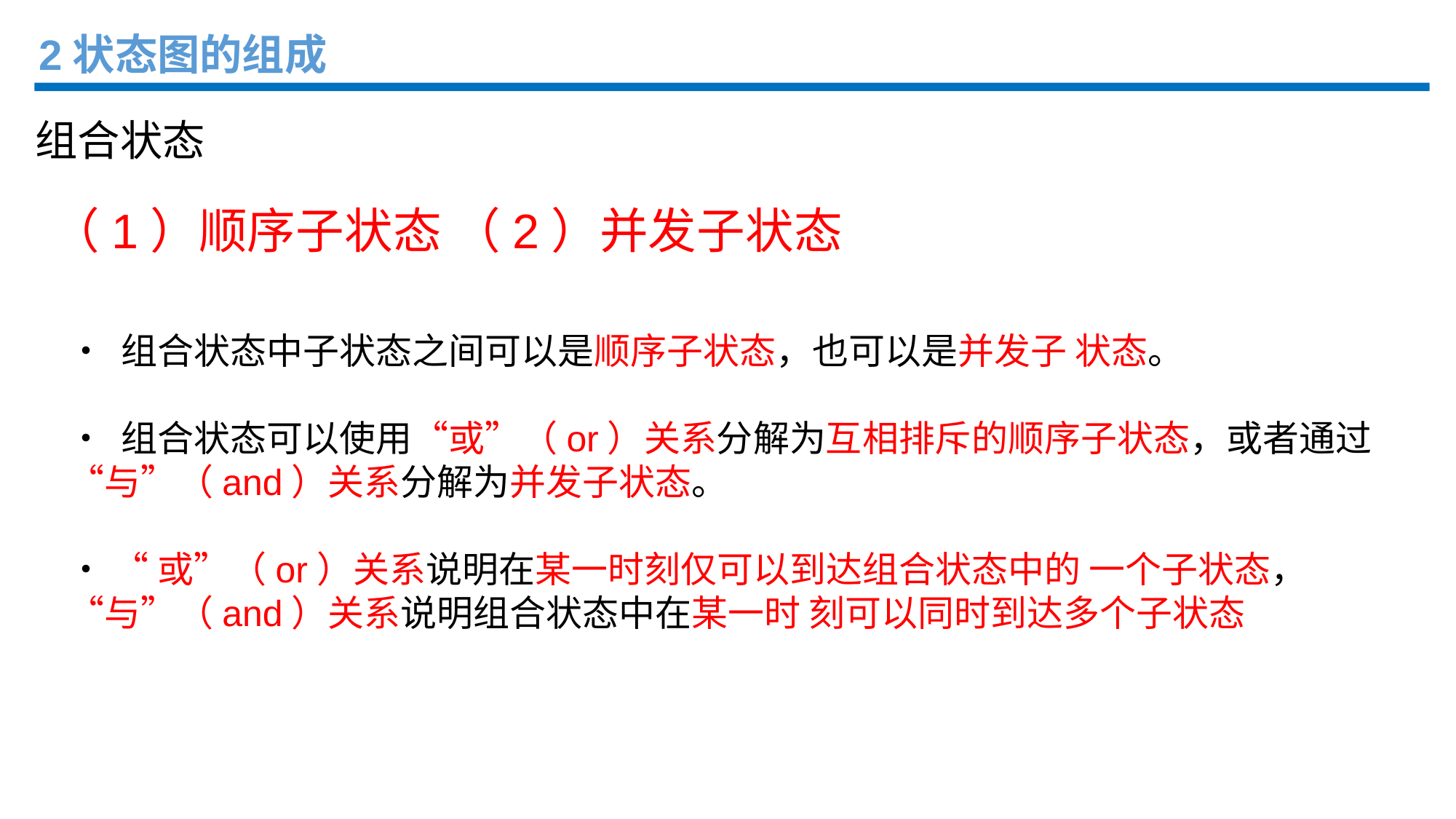

2状态图的组成
组合状态
（1）顺序子状态 （2）并发子状态
• 组合状态中子状态之间可以是顺序子状态，也可以是并发子 状态。

• 组合状态可以使用“或”（or）关系分解为互相排斥的顺序子状态，或者通过“与”（and）关系分解为并发子状态。

• “或”（or）关系说明在某一时刻仅可以到达组合状态中的 一个子状态， “与”（and）关系说明组合状态中在某一时 刻可以同时到达多个子状态